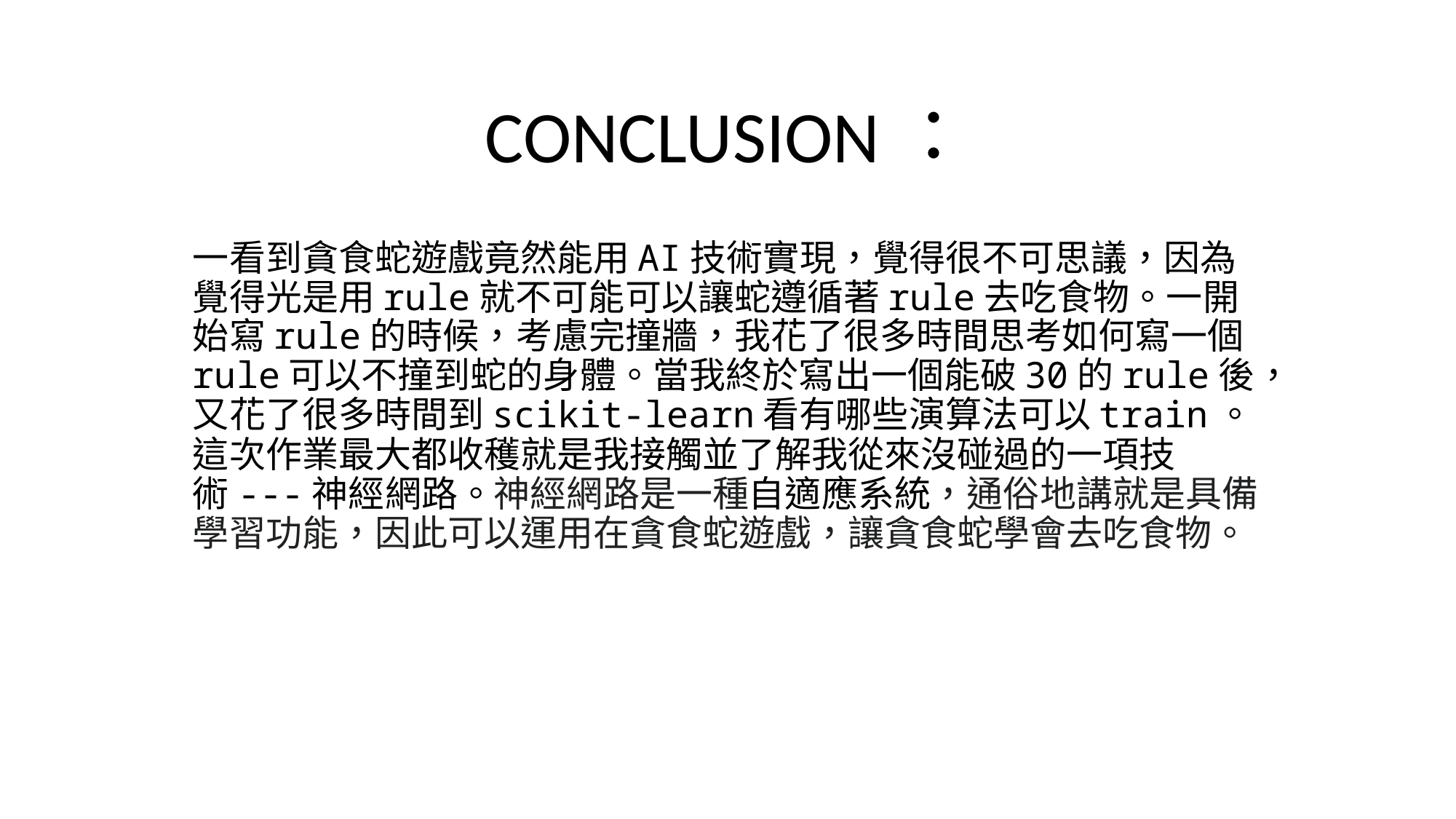

# CONCLUSION：
一看到貪食蛇遊戲竟然能用AI技術實現，覺得很不可思議，因為覺得光是用rule就不可能可以讓蛇遵循著rule去吃食物。一開始寫rule的時候，考慮完撞牆，我花了很多時間思考如何寫一個rule可以不撞到蛇的身體。當我終於寫出一個能破30的rule後，又花了很多時間到scikit-learn看有哪些演算法可以train。這次作業最大都收穫就是我接觸並了解我從來沒碰過的一項技術---神經網路。神經網路是一種自適應系統，通俗地講就是具備學習功能，因此可以運用在貪食蛇遊戲，讓貪食蛇學會去吃食物。